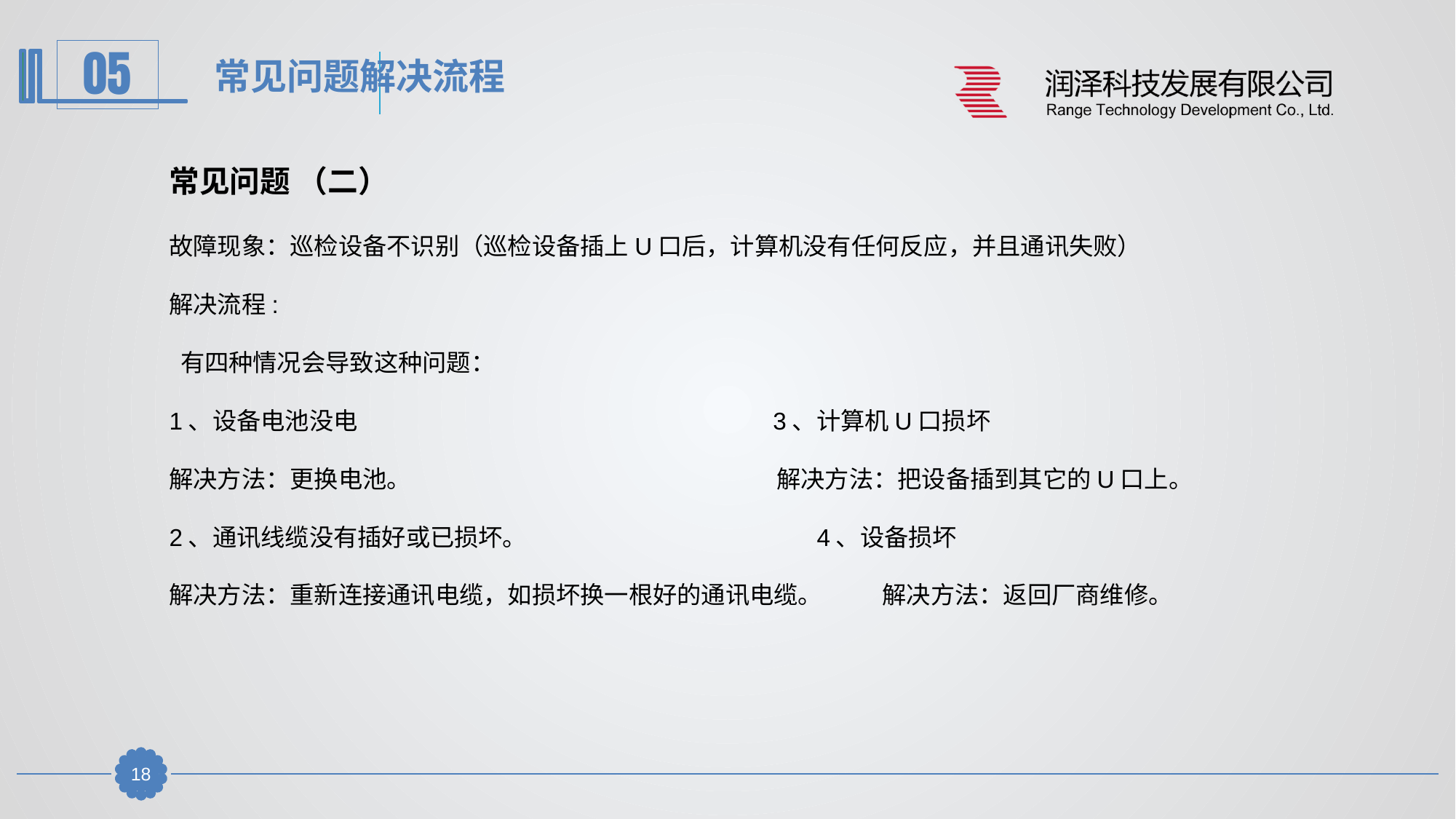

常见问题解决流程
常见问题 （二）

故障现象：巡检设备不识别（巡检设备插上U口后，计算机没有任何反应，并且通讯失败）

解决流程:

 有四种情况会导致这种问题：

1、设备电池没电                                                                           3、计算机U口损坏

解决方法：更换电池。                                                                   解决方法：把设备插到其它的U口上。

2、通讯线缆没有插好或已损坏。                                                    4、设备损坏

解决方法：重新连接通讯电缆，如损坏换一根好的通讯电缆。           解决方法：返回厂商维修。
18